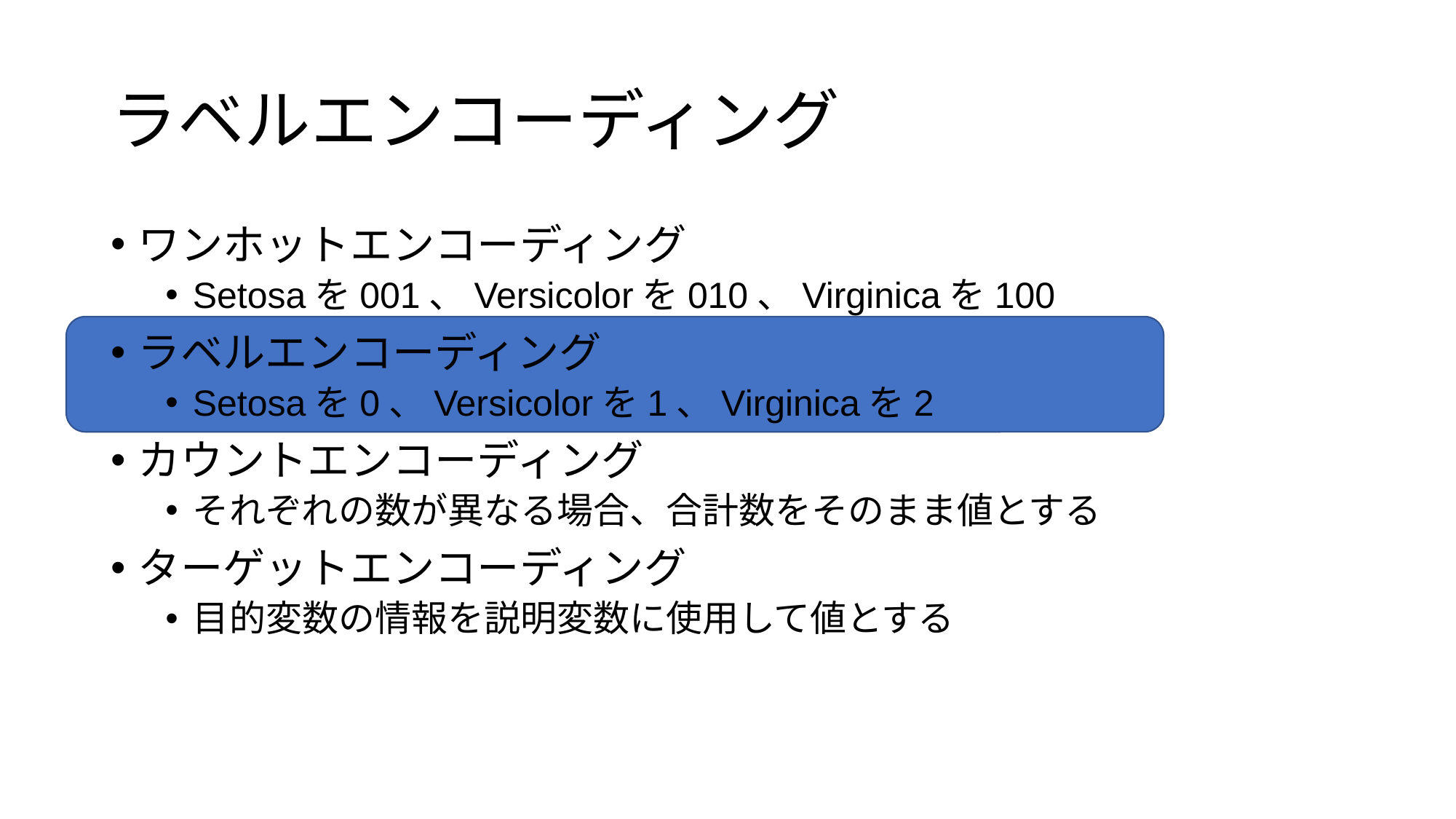

# ラベルエンコーディング
ワンホットエンコーディング
Setosaを001、Versicolorを010、Virginicaを100
ラベルエンコーディング
Setosaを0、Versicolorを1、Virginicaを2
カウントエンコーディング
それぞれの数が異なる場合、合計数をそのまま値とする
ターゲットエンコーディング
目的変数の情報を説明変数に使用して値とする